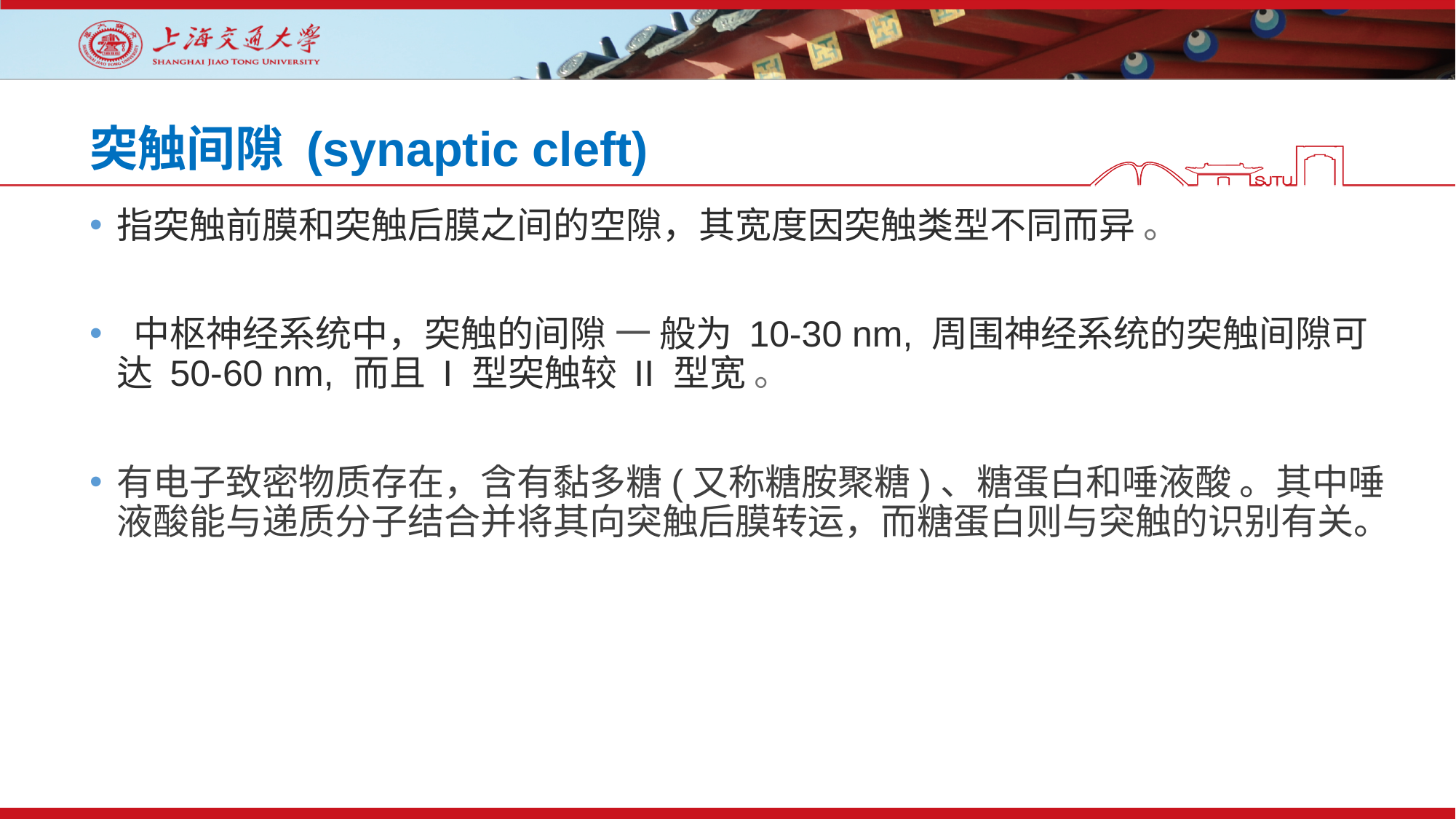

# 突触间隙 (synaptic cleft)
指突触前膜和突触后膜之间的空隙，其宽度因突触类型不同而异 。

 中枢神经系统中，突触的间隙 一 般为 10-30 nm, 周围神经系统的突触间隙可达 50-60 nm, 而且 I 型突触较 II 型宽 。

有电子致密物质存在，含有黏多糖(又称糖胺聚糖)、糖蛋白和唾液酸 。其中唾液酸能与递质分子结合并将其向突触后膜转运，而糖蛋白则与突触的识别有关。